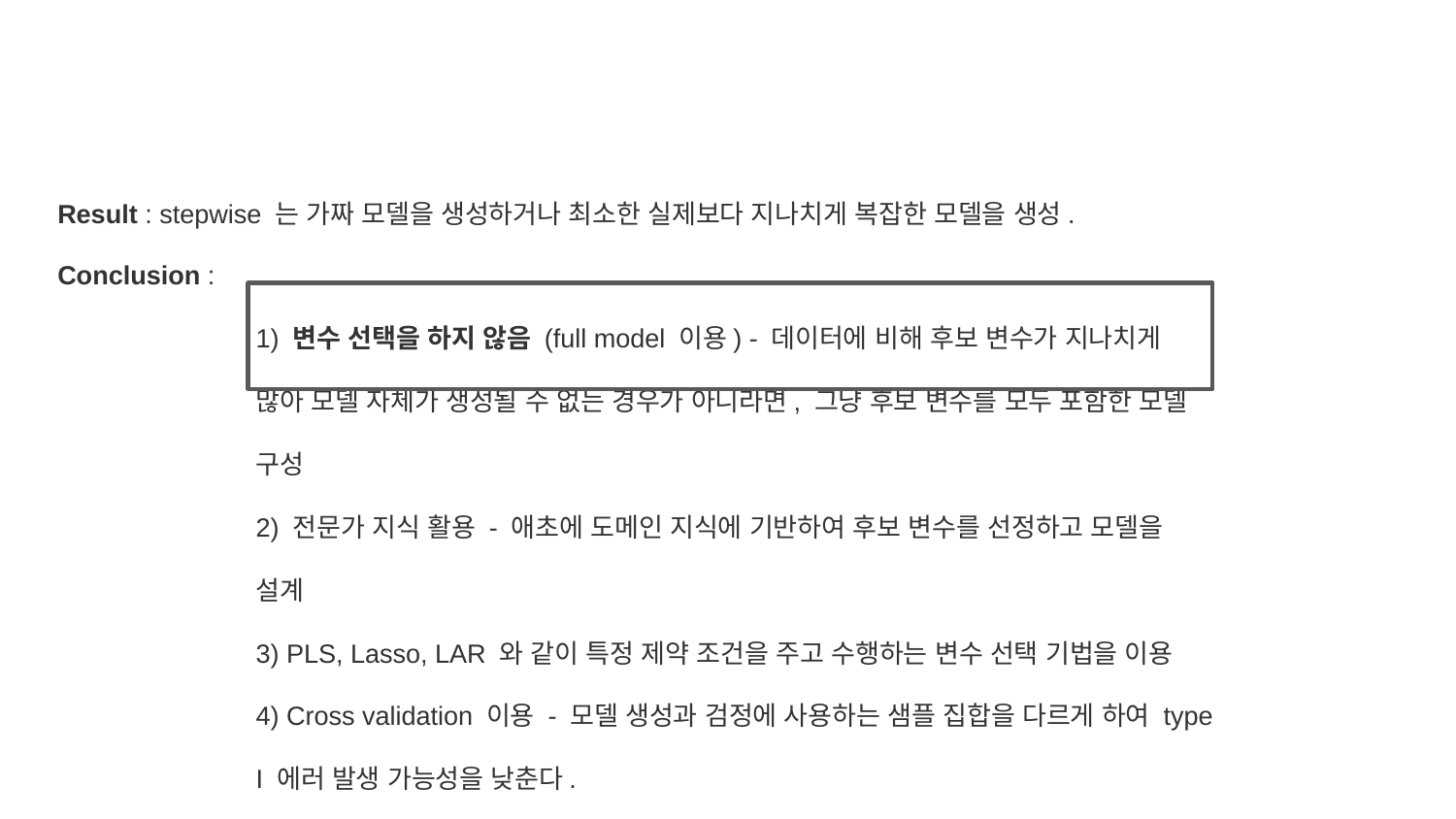

Result : stepwise 는 가짜 모델을 생성하거나 최소한 실제보다 지나치게 복잡한 모델을 생성.
Conclusion :
1) 변수 선택을 하지 않음 (full model 이용) - 데이터에 비해 후보 변수가 지나치게 많아 모델 자체가 생성될 수 없는 경우가 아니라면, 그냥 후보 변수를 모두 포함한 모델 구성
2) 전문가 지식 활용 - 애초에 도메인 지식에 기반하여 후보 변수를 선정하고 모델을 설계
3) PLS, Lasso, LAR 와 같이 특정 제약 조건을 주고 수행하는 변수 선택 기법을 이용
4) Cross validation 이용 - 모델 생성과 검정에 사용하는 샘플 집합을 다르게 하여 type I 에러 발생 가능성을 낮춘다.

15
HJ. Kwon
Progress Report
NCC-GCSP